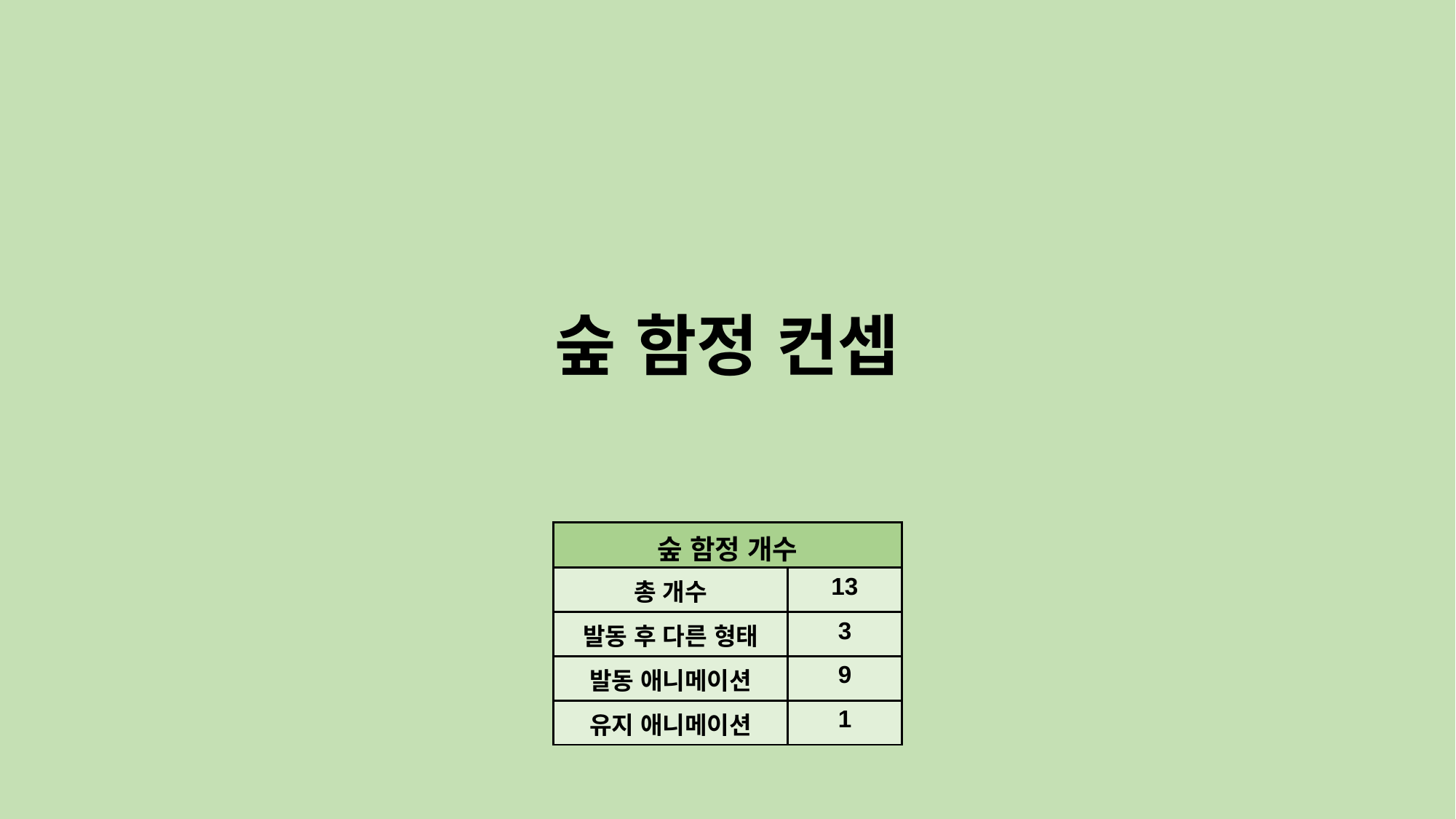

숲 함정 컨셉
| 숲 함정 개수 |  |
| --- | --- |
| 총 개수 | 13 |
| 발동 후 다른 형태 | 3 |
| 발동 애니메이션 | 9 |
| 유지 애니메이션 | 1 |